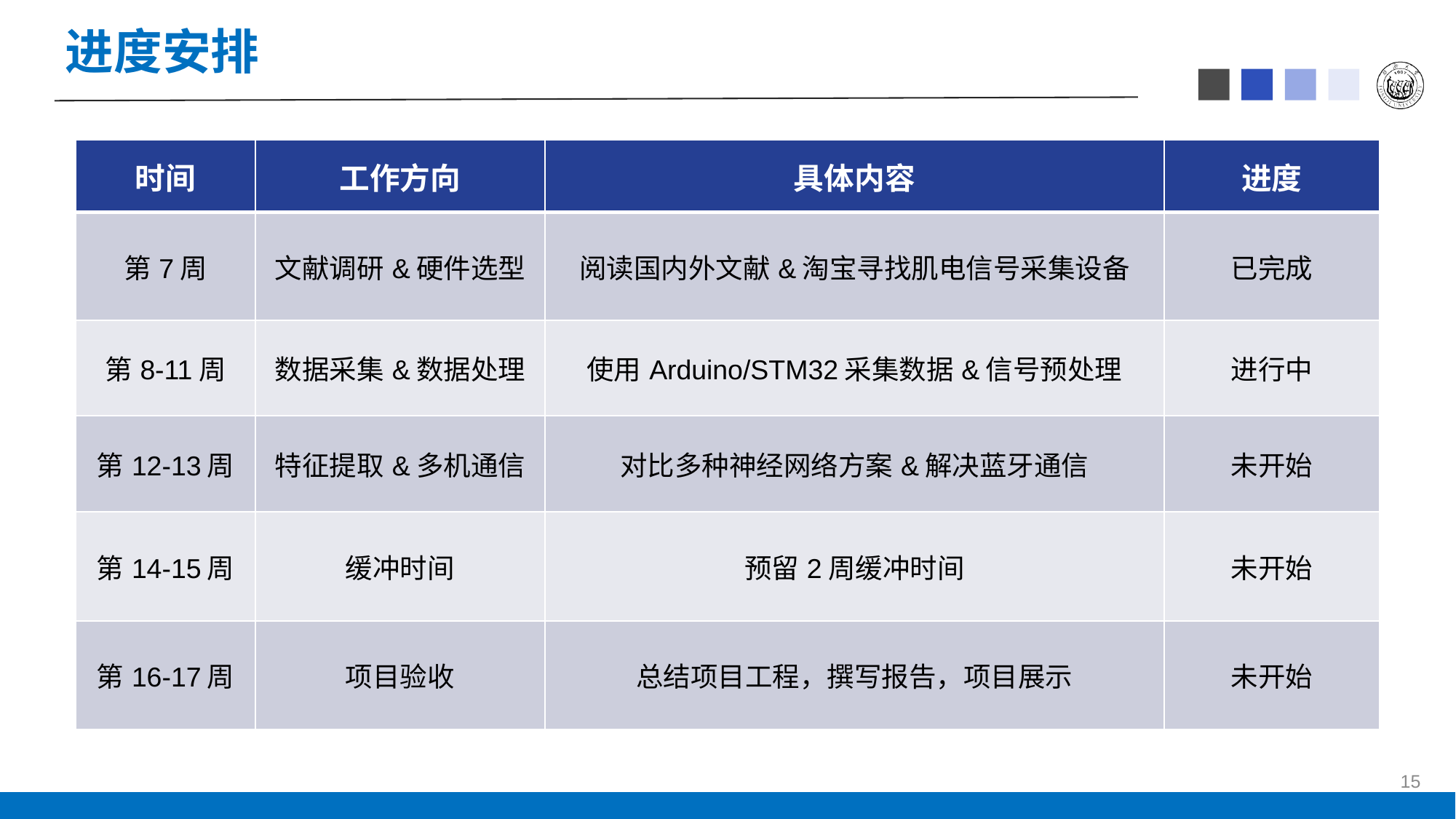

# 进度安排

| 时间 | 工作方向 | 具体内容 | 进度 |
| --- | --- | --- | --- |
| 第7周 | 文献调研&硬件选型 | 阅读国内外文献&淘宝寻找肌电信号采集设备 | 已完成 |
| 第8-11周 | 数据采集&数据处理 | 使用Arduino/STM32采集数据&信号预处理 | 进行中 |
| 第12-13周 | 特征提取&多机通信 | 对比多种神经网络方案&解决蓝牙通信 | 未开始 |
| 第14-15周 | 缓冲时间 | 预留2周缓冲时间 | 未开始 |
| 第16-17周 | 项目验收 | 总结项目工程，撰写报告，项目展示 | 未开始 |
15